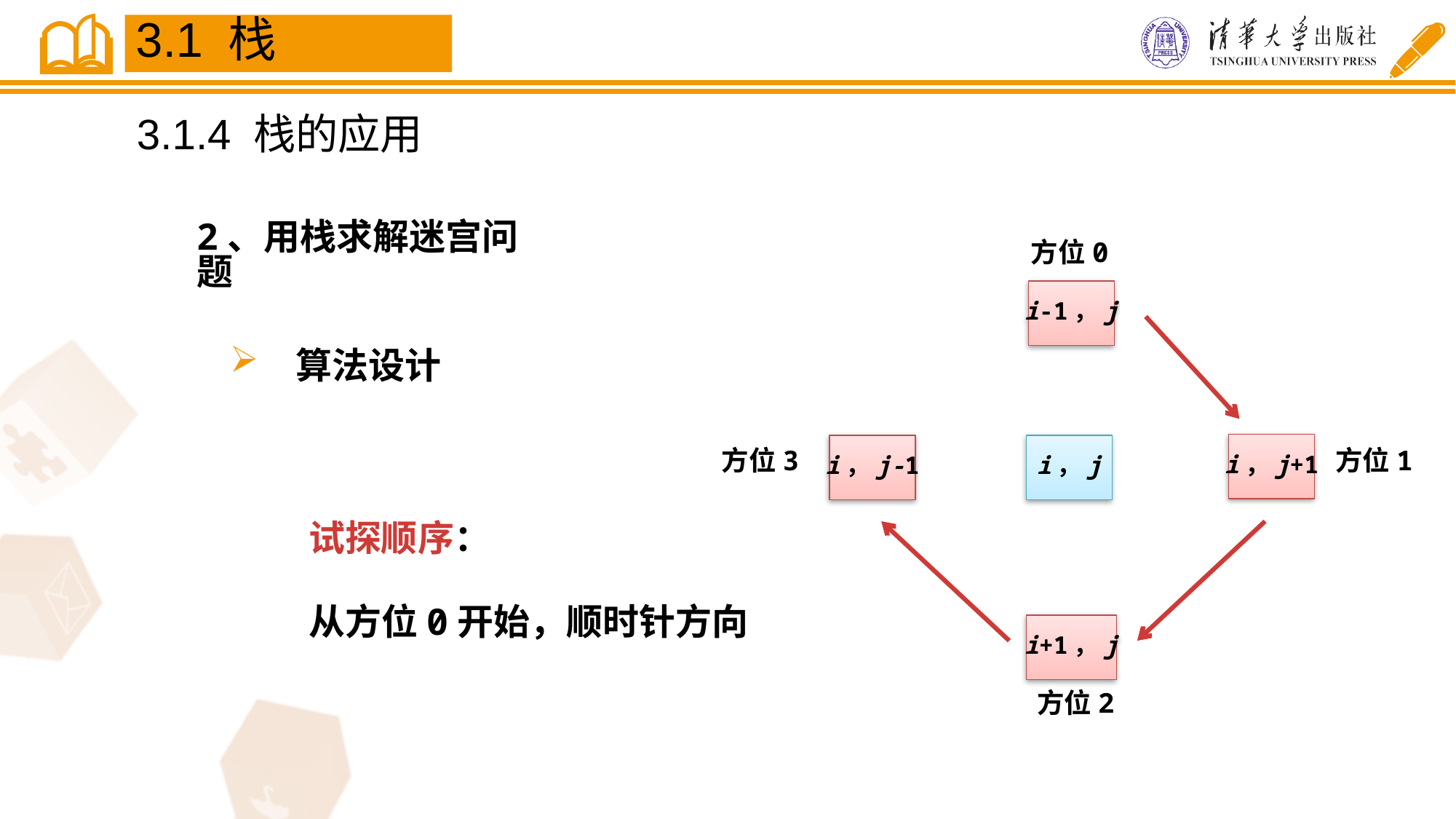

3.1 栈
3.1.4 栈的应用
2、用栈求解迷宫问题
方位0
i-1，j
  算法设计
i，j+1
i，j-1
i，j
方位3
方位1
试探顺序：
从方位0开始，顺时针方向
i+1，j
方位2